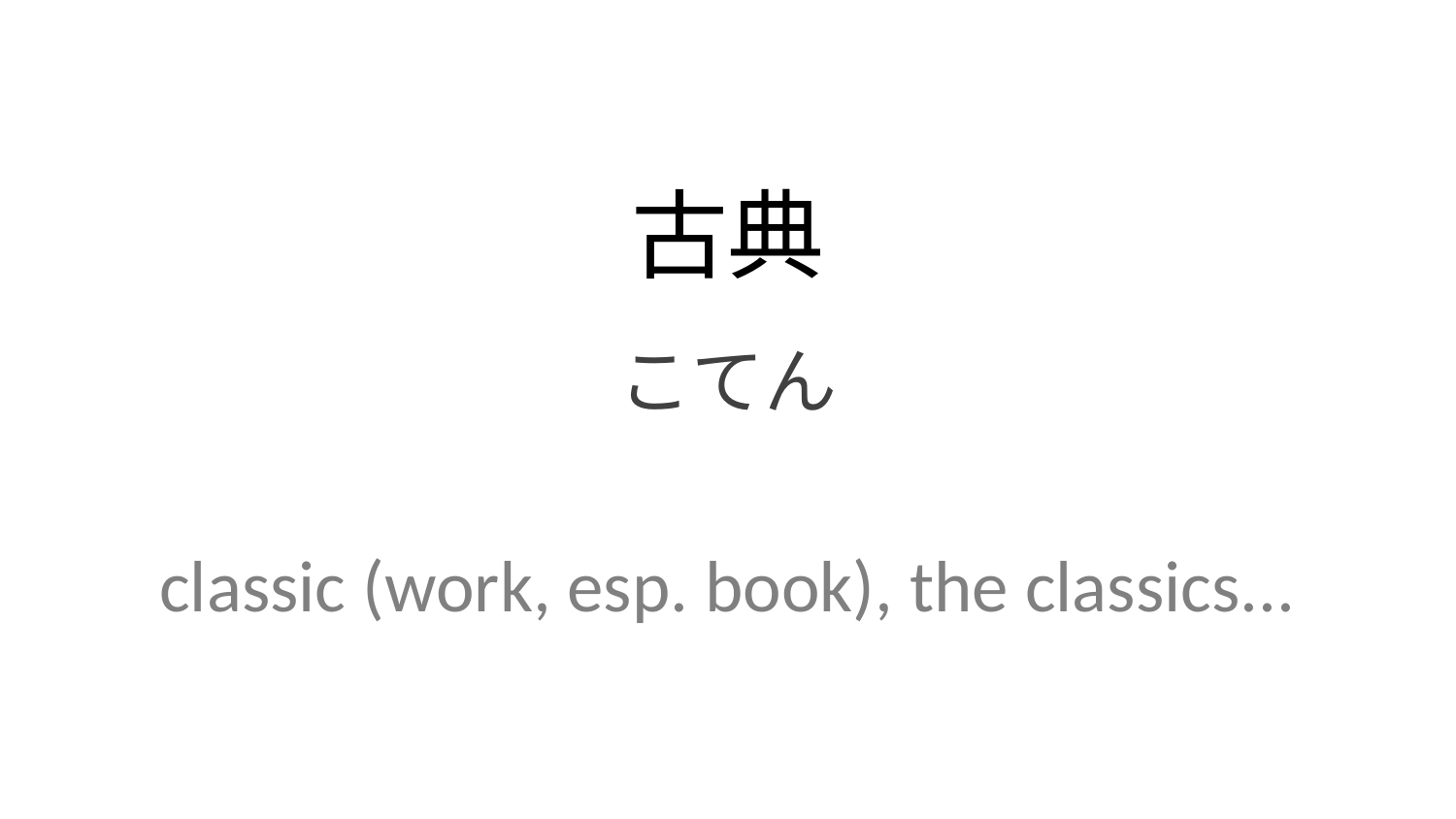

古典

こてん
classic (work, esp. book), the classics...